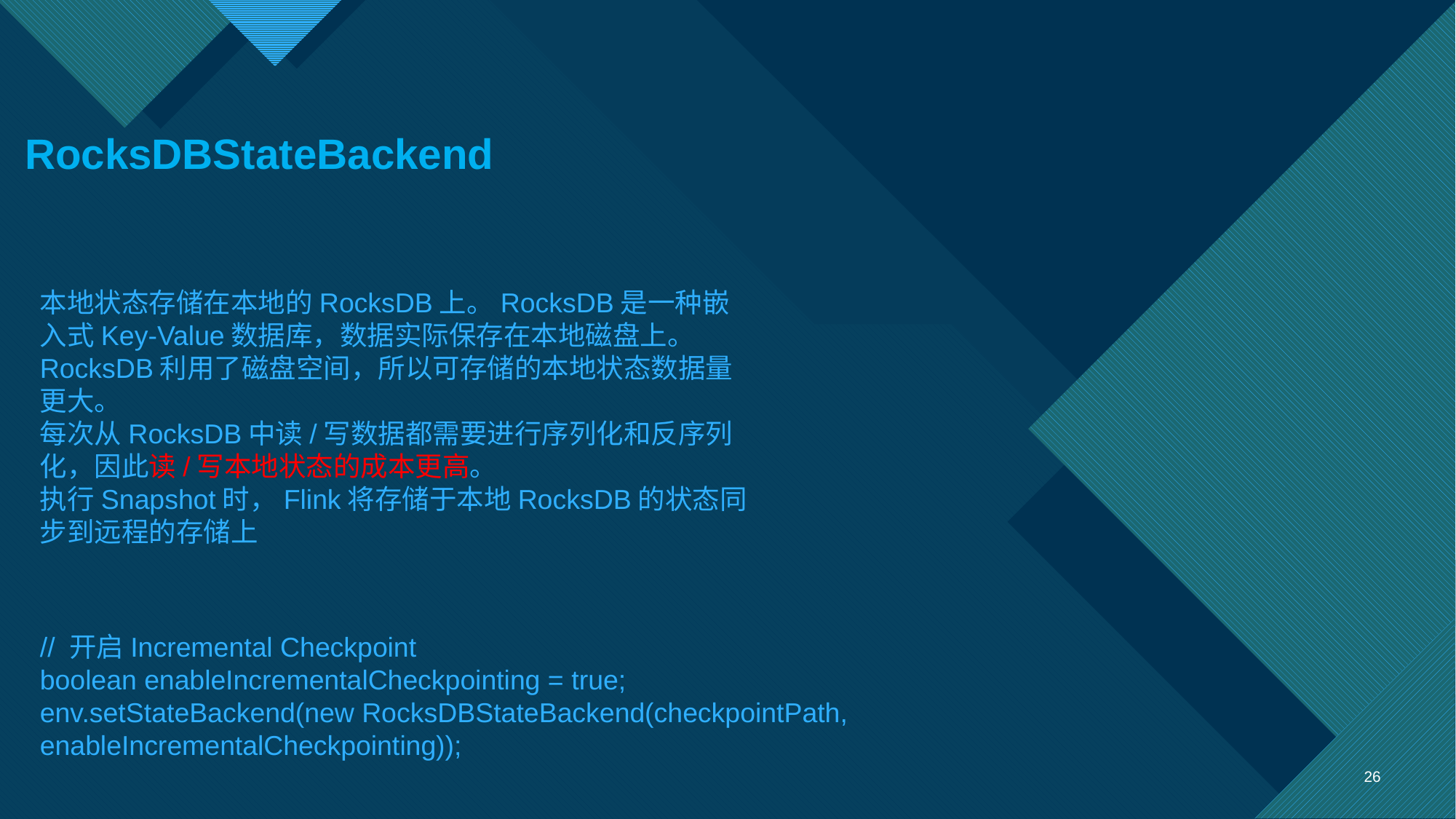

# RocksDBStateBackend
本地状态存储在本地的RocksDB上。RocksDB是一种嵌入式Key-Value数据库，数据实际保存在本地磁盘上。
RocksDB利用了磁盘空间，所以可存储的本地状态数据量更大。
每次从RocksDB中读/写数据都需要进行序列化和反序列化，因此读/写本地状态的成本更高。
执行Snapshot时，Flink将存储于本地RocksDB的状态同步到远程的存储上
// 开启Incremental Checkpoint
boolean enableIncrementalCheckpointing = true;
env.setStateBackend(new RocksDBStateBackend(checkpointPath, enableIncrementalCheckpointing));
26